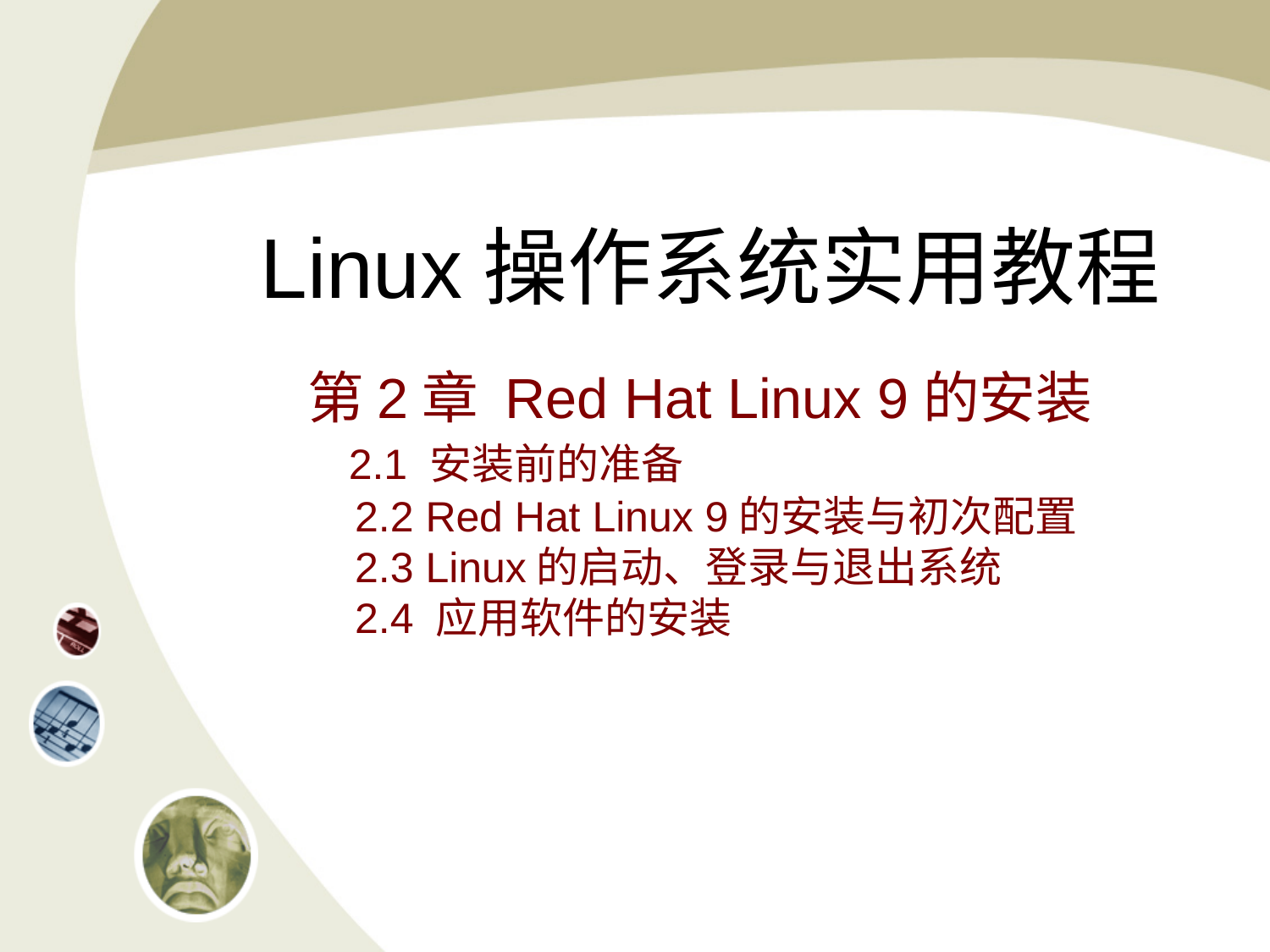

# Linux操作系统实用教程
第2章 Red Hat Linux 9的安装
   2.1 安装前的准备
    2.2 Red Hat Linux 9的安装与初次配置
    2.3 Linux的启动、登录与退出系统
    2.4 应用软件的安装